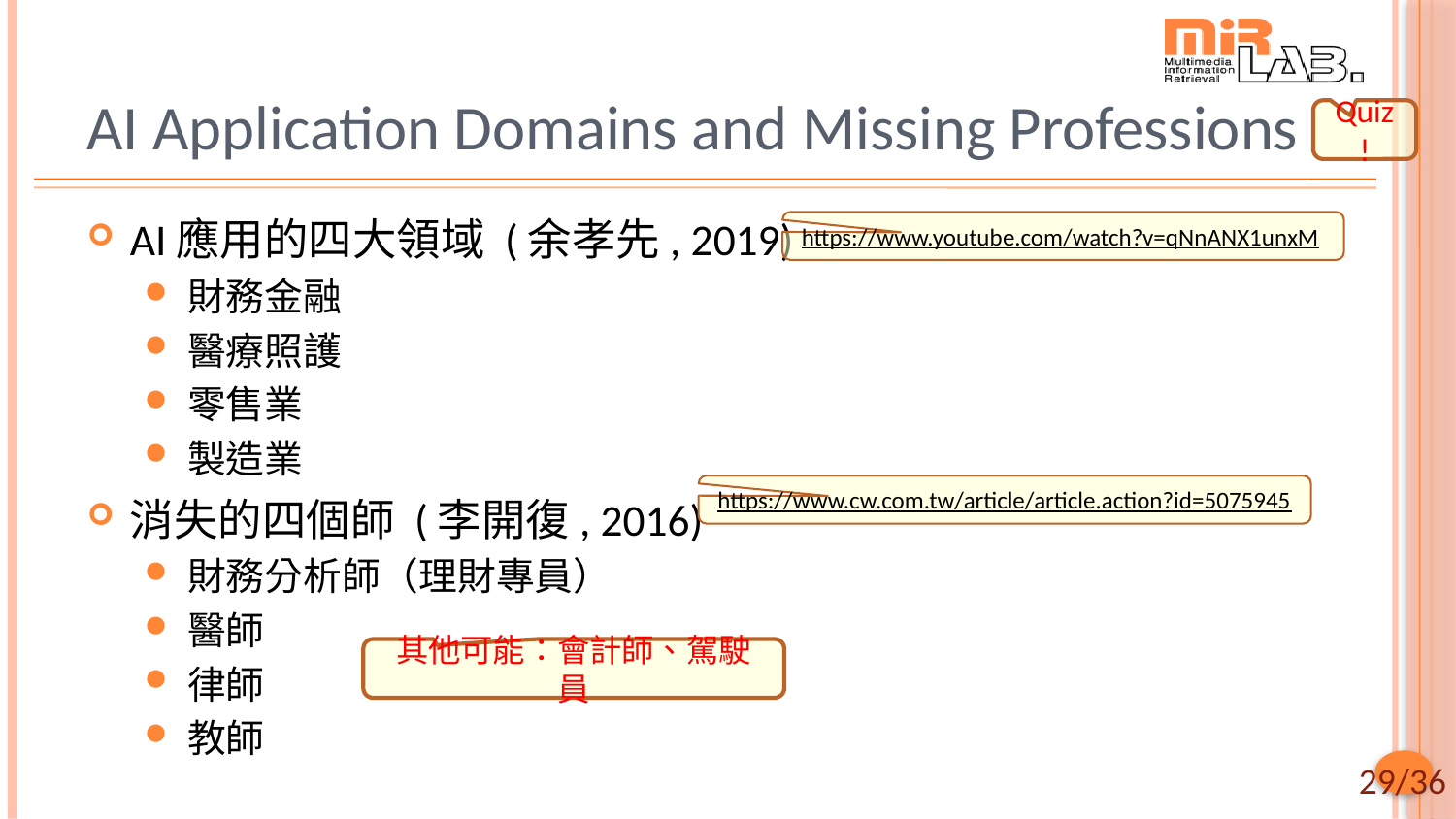

# AI Application Domains and Missing Professions
Quiz!
AI應用的四大領域 (余孝先, 2019)
財務金融
醫療照護
零售業
製造業
消失的四個師 (李開復, 2016)
財務分析師（理財專員）
醫師
律師
教師
https://www.youtube.com/watch?v=qNnANX1unxM
https://www.cw.com.tw/article/article.action?id=5075945
其他可能：會計師、駕駛員